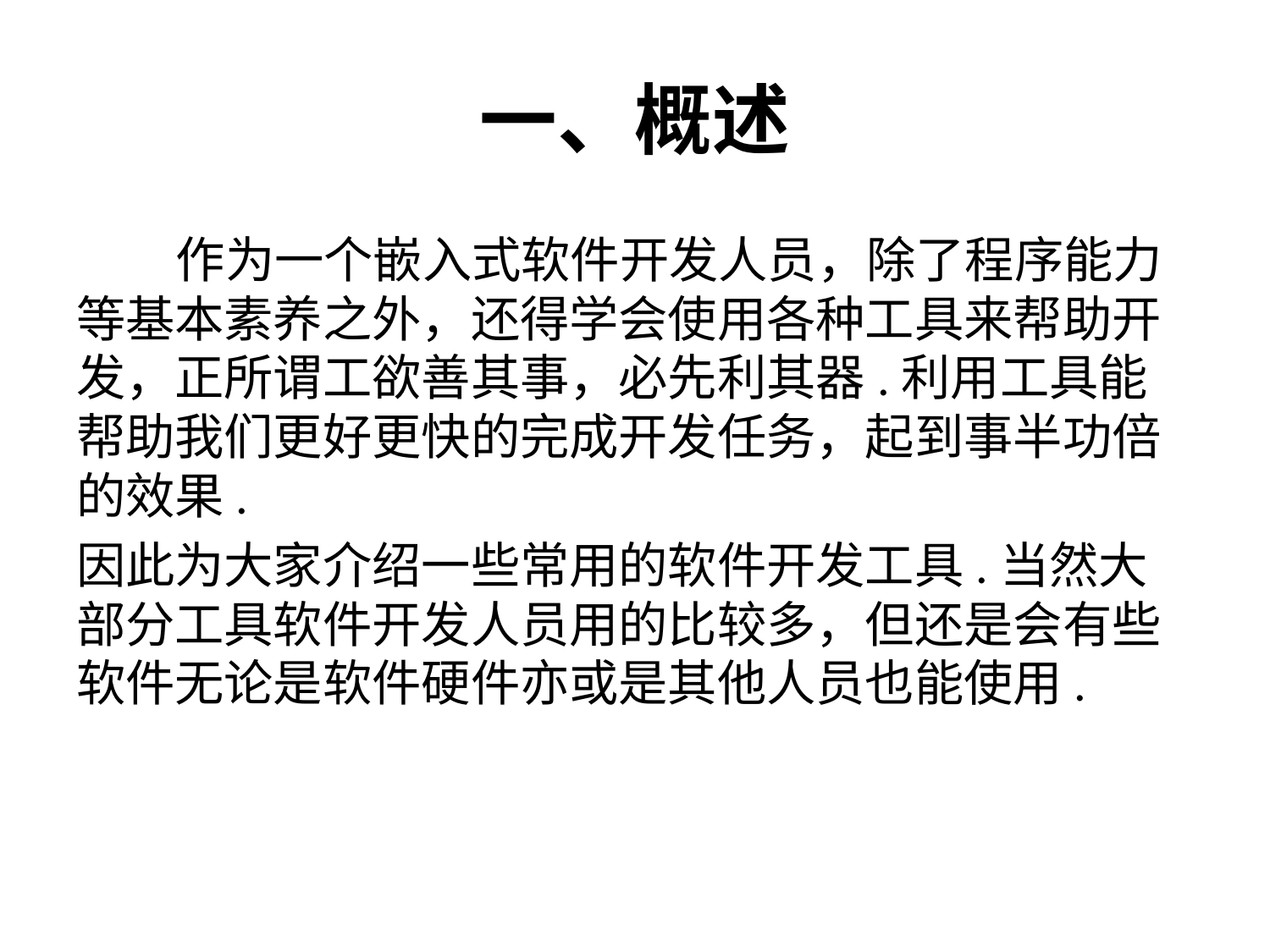

# 一、概述
        作为一个嵌入式软件开发人员，除了程序能力等基本素养之外，还得学会使用各种工具来帮助开发，正所谓工欲善其事，必先利其器.利用工具能帮助我们更好更快的完成开发任务，起到事半功倍的效果.
因此为大家介绍一些常用的软件开发工具.当然大部分工具软件开发人员用的比较多，但还是会有些软件无论是软件硬件亦或是其他人员也能使用.